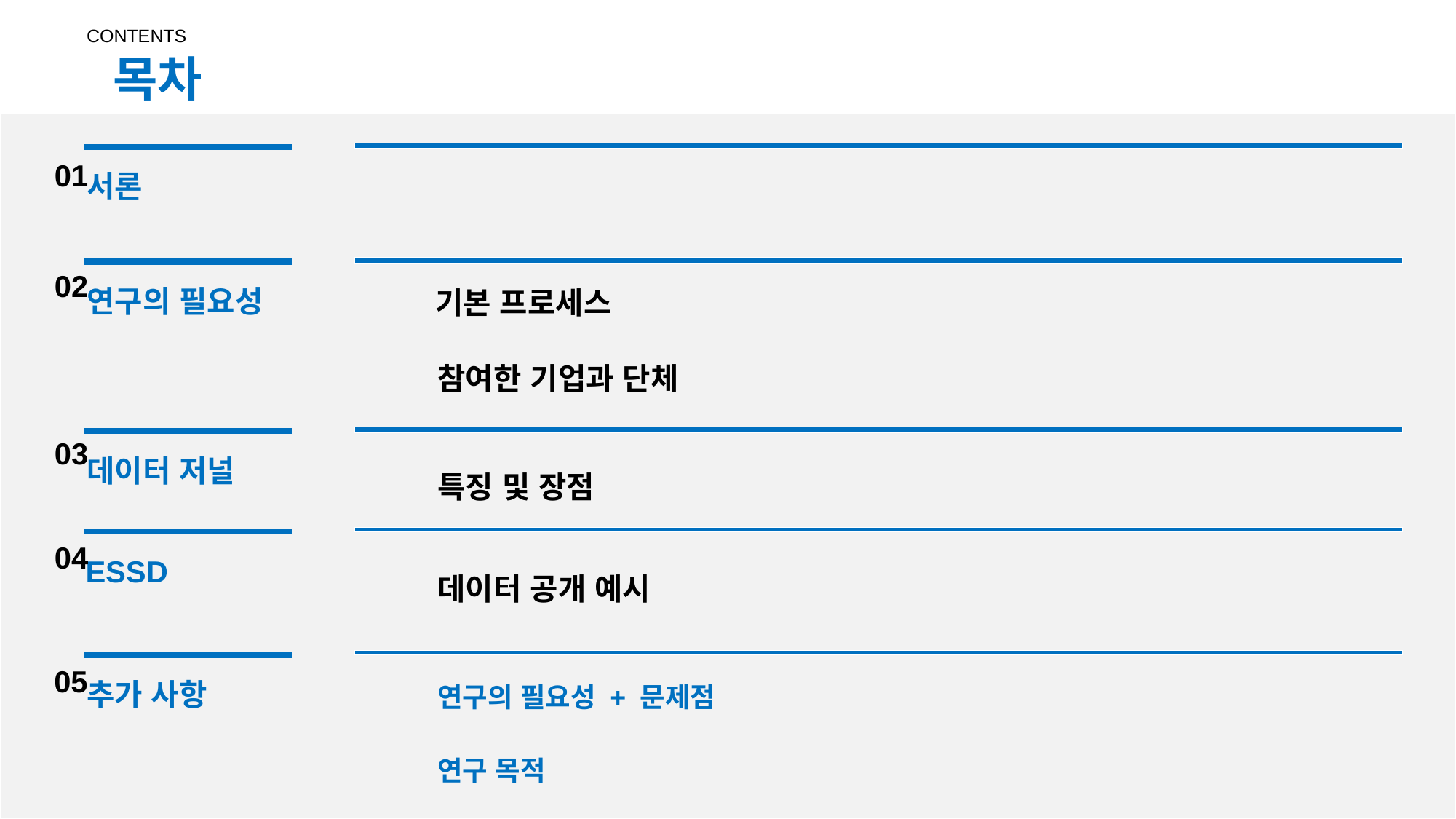

CONTENTS
목차

01
서론

02
연구의 필요성
기본 프로세스
참여한 기업과 단체

03
데이터 저널
특징 및 장점

04
ESSD
데이터 공개 예시

05
추가 사항
연구의 필요성 + 문제점
연구 목적